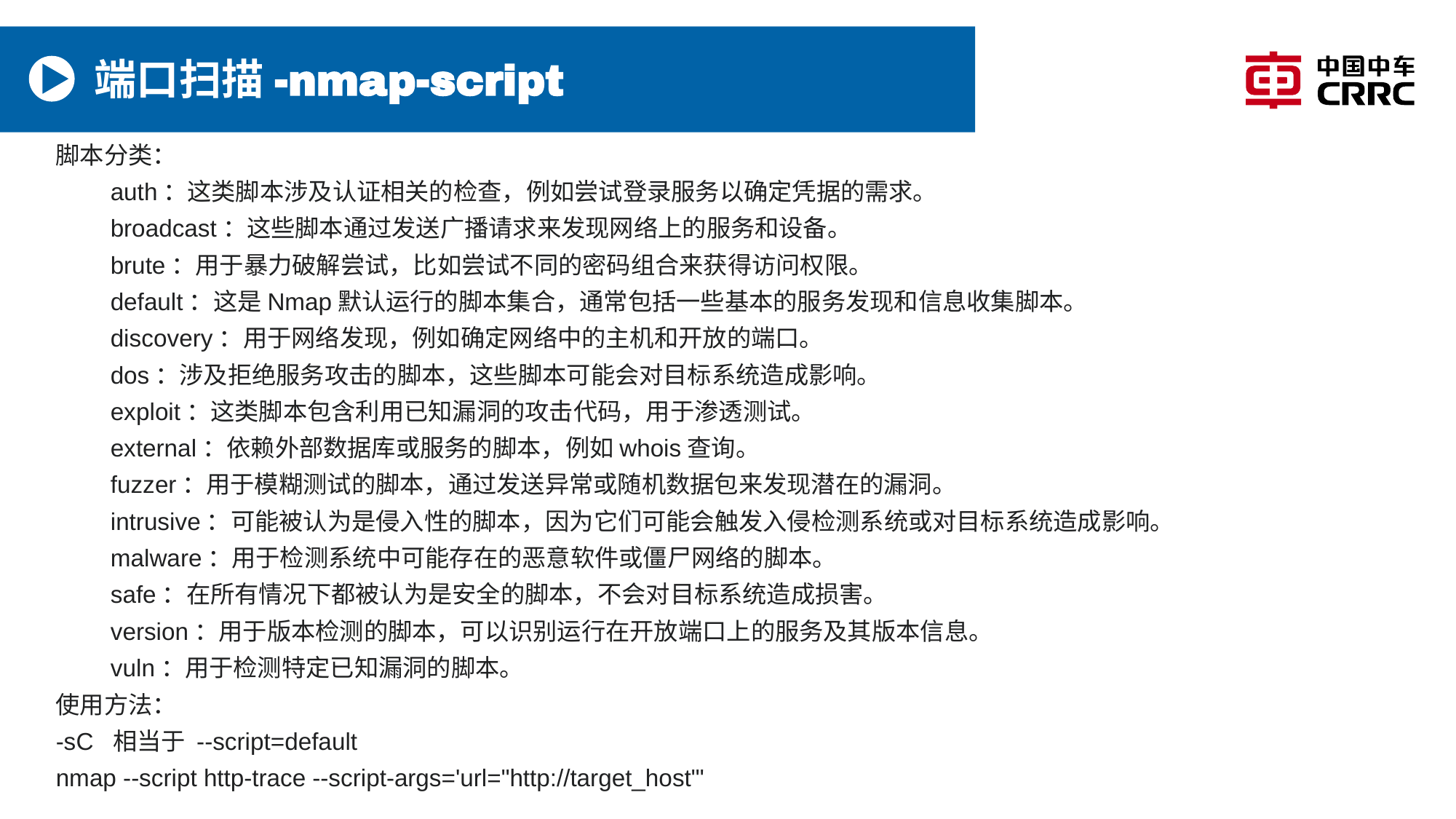

# 端口扫描-nmap-script
脚本分类：
auth：这类脚本涉及认证相关的检查，例如尝试登录服务以确定凭据的需求。
broadcast：这些脚本通过发送广播请求来发现网络上的服务和设备。
brute：用于暴力破解尝试，比如尝试不同的密码组合来获得访问权限。
default：这是Nmap默认运行的脚本集合，通常包括一些基本的服务发现和信息收集脚本。
discovery：用于网络发现，例如确定网络中的主机和开放的端口。
dos：涉及拒绝服务攻击的脚本，这些脚本可能会对目标系统造成影响。
exploit：这类脚本包含利用已知漏洞的攻击代码，用于渗透测试。
external：依赖外部数据库或服务的脚本，例如whois查询。
fuzzer：用于模糊测试的脚本，通过发送异常或随机数据包来发现潜在的漏洞。
intrusive：可能被认为是侵入性的脚本，因为它们可能会触发入侵检测系统或对目标系统造成影响。
malware：用于检测系统中可能存在的恶意软件或僵尸网络的脚本。
safe：在所有情况下都被认为是安全的脚本，不会对目标系统造成损害。
version：用于版本检测的脚本，可以识别运行在开放端口上的服务及其版本信息。
vuln：用于检测特定已知漏洞的脚本。
使用方法：
-sC  相当于 --script=default
nmap --script http-trace --script-args='url="http://target_host"'
29